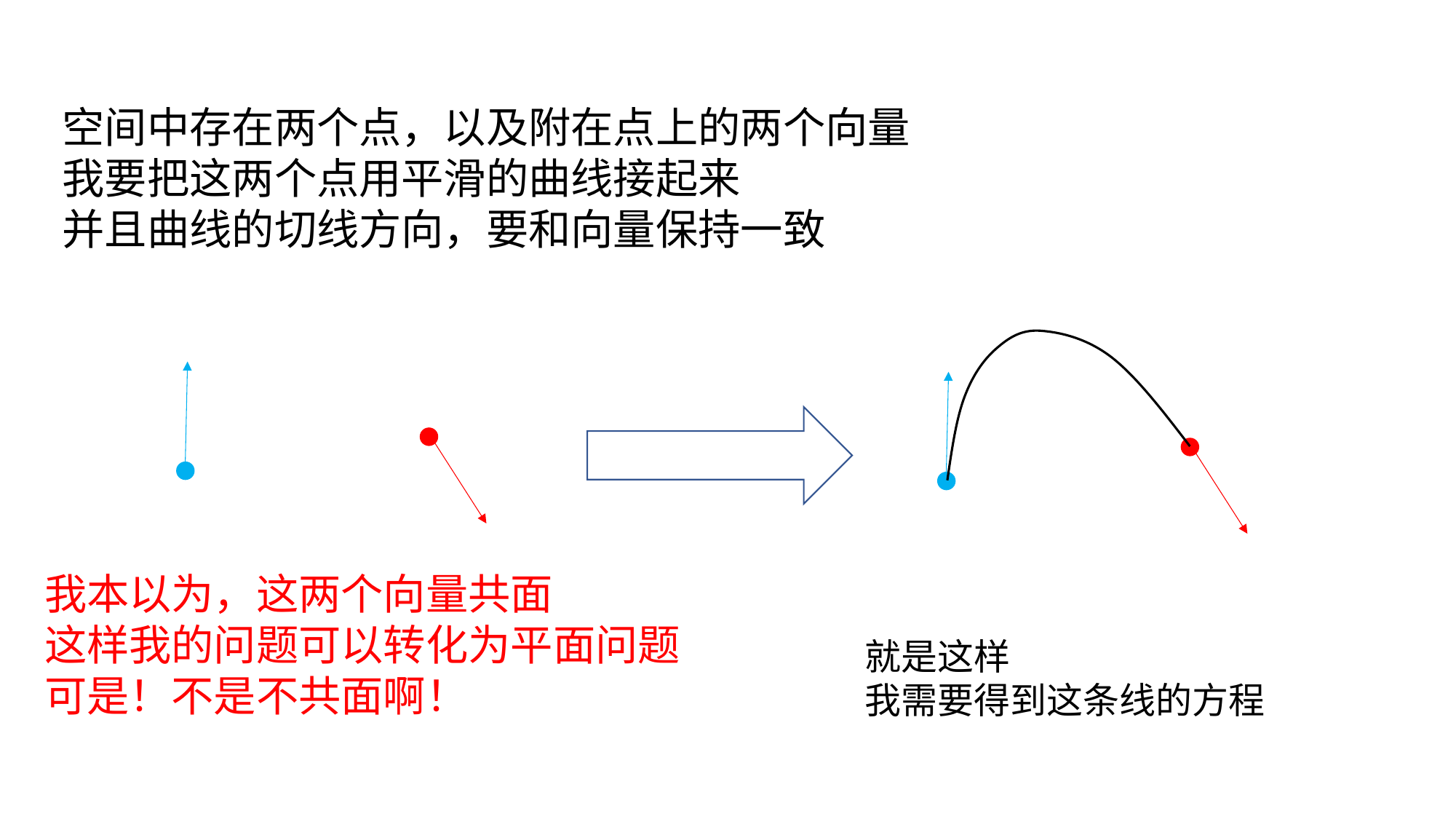

空间中存在两个点，以及附在点上的两个向量
我要把这两个点用平滑的曲线接起来
并且曲线的切线方向，要和向量保持一致

我本以为，这两个向量共面
这样我的问题可以转化为平面问题
可是！不是不共面啊！
就是这样
我需要得到这条线的方程